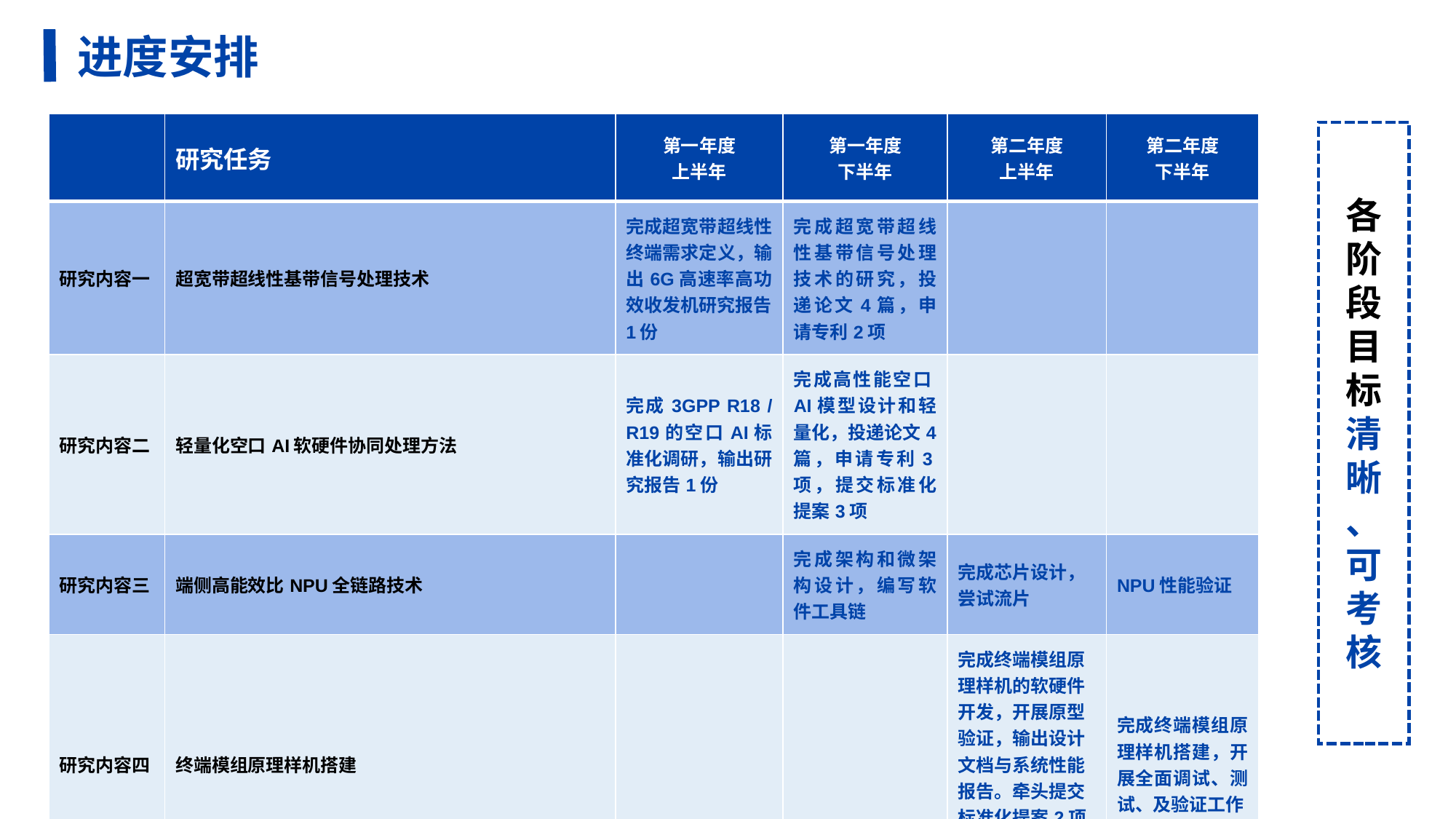

进度安排
|  | 研究任务 | 第一年度 上半年 | 第一年度 下半年 | 第二年度 上半年 | 第二年度 下半年 |
| --- | --- | --- | --- | --- | --- |
| 研究内容一 | 超宽带超线性基带信号处理技术 | 完成超宽带超线性终端需求定义，输出6G高速率高功效收发机研究报告1份 | 完成超宽带超线性基带信号处理技术的研究，投递论文4篇，申请专利2项 |  |  |
| 研究内容二 | 轻量化空口AI软硬件协同处理方法 | 完成3GPP R18 / R19的空口AI标准化调研，输出研究报告1份 | 完成高性能空口AI模型设计和轻量化，投递论文4篇，申请专利3项，提交标准化提案3项 |  |  |
| 研究内容三 | 端侧高能效比NPU全链路技术 |  | 完成架构和微架构设计，编写软件工具链 | 完成芯片设计，尝试流片 | NPU性能验证 |
| 研究内容四 | 终端模组原理样机搭建 |  |  | 完成终端模组原理样机的软硬件开发，开展原型验证，输出设计文档与系统性能报告。牵头提交标准化提案2项，投递论文2篇，申请专利3项。 | 完成终端模组原理样机搭建，开展全面调试、测试、及验证工作 |
各
阶段目
标
清
晰
、
可
考
核